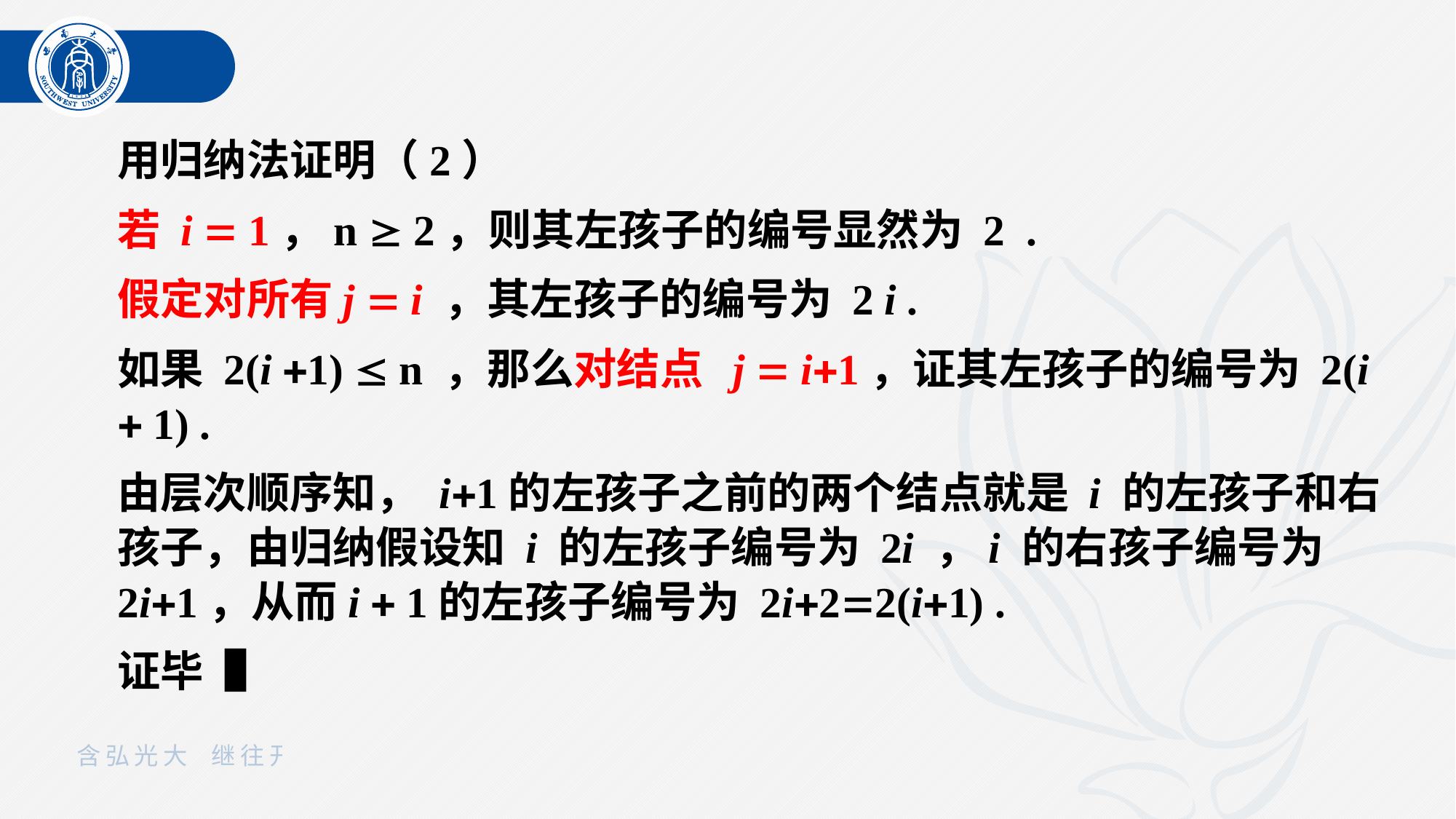

用归纳法证明（2）
若 i = 1，n ≥ 2，则其左孩子的编号显然为 2  .
假定对所有j = i ，其左孩子的编号为 2 i .
如果 2(i +1) ≤ n ，那么对结点  j = i+1，证其左孩子的编号为 2(i + 1) .
由层次顺序知， i+1的左孩子之前的两个结点就是 i 的左孩子和右孩子，由归纳假设知 i 的左孩子编号为 2i ，i 的右孩子编号为 2i+1，从而i + 1的左孩子编号为 2i+2=2(i+1) .
证毕▐